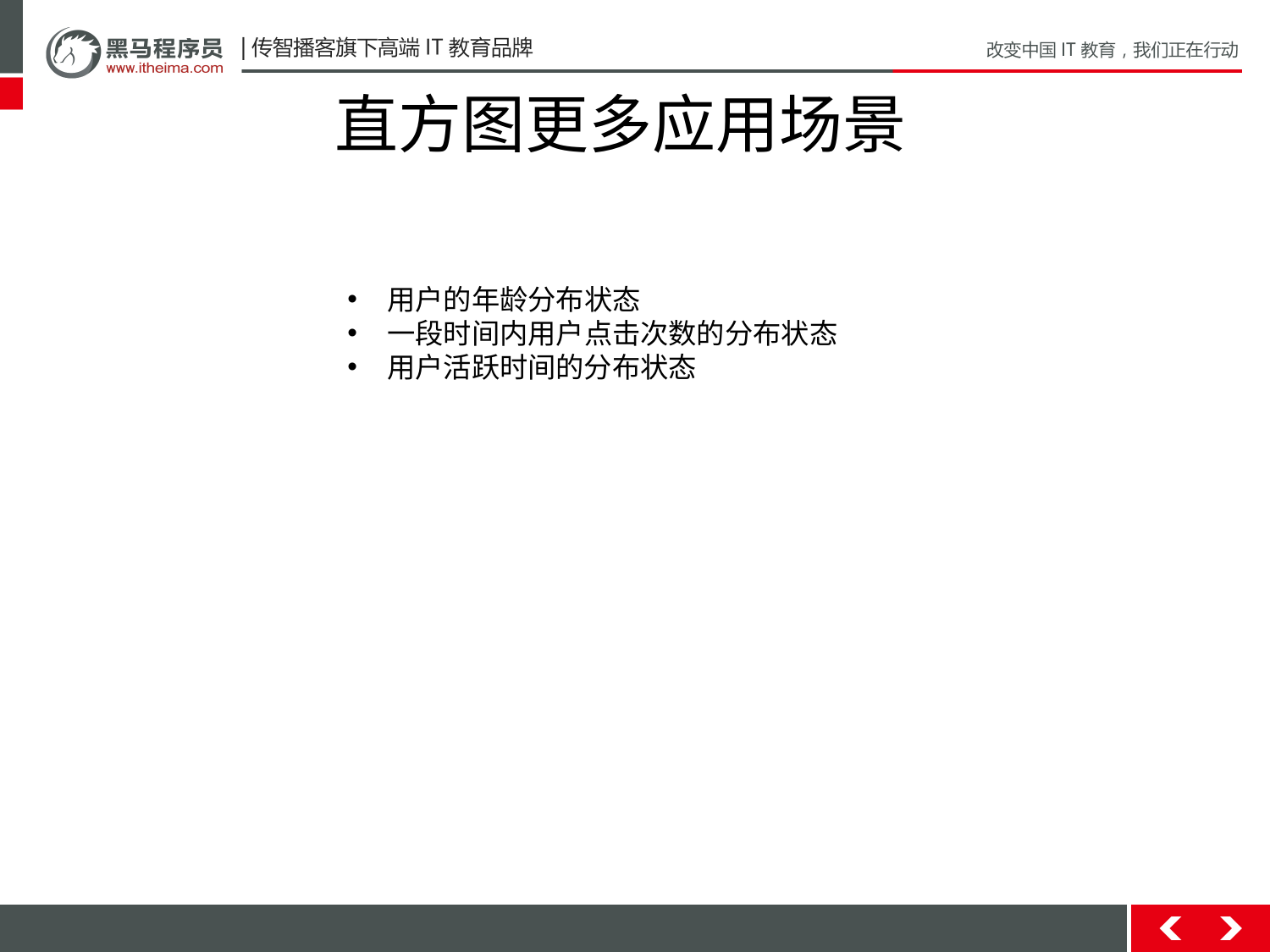

# 直方图更多应用场景
用户的年龄分布状态
一段时间内用户点击次数的分布状态
用户活跃时间的分布状态